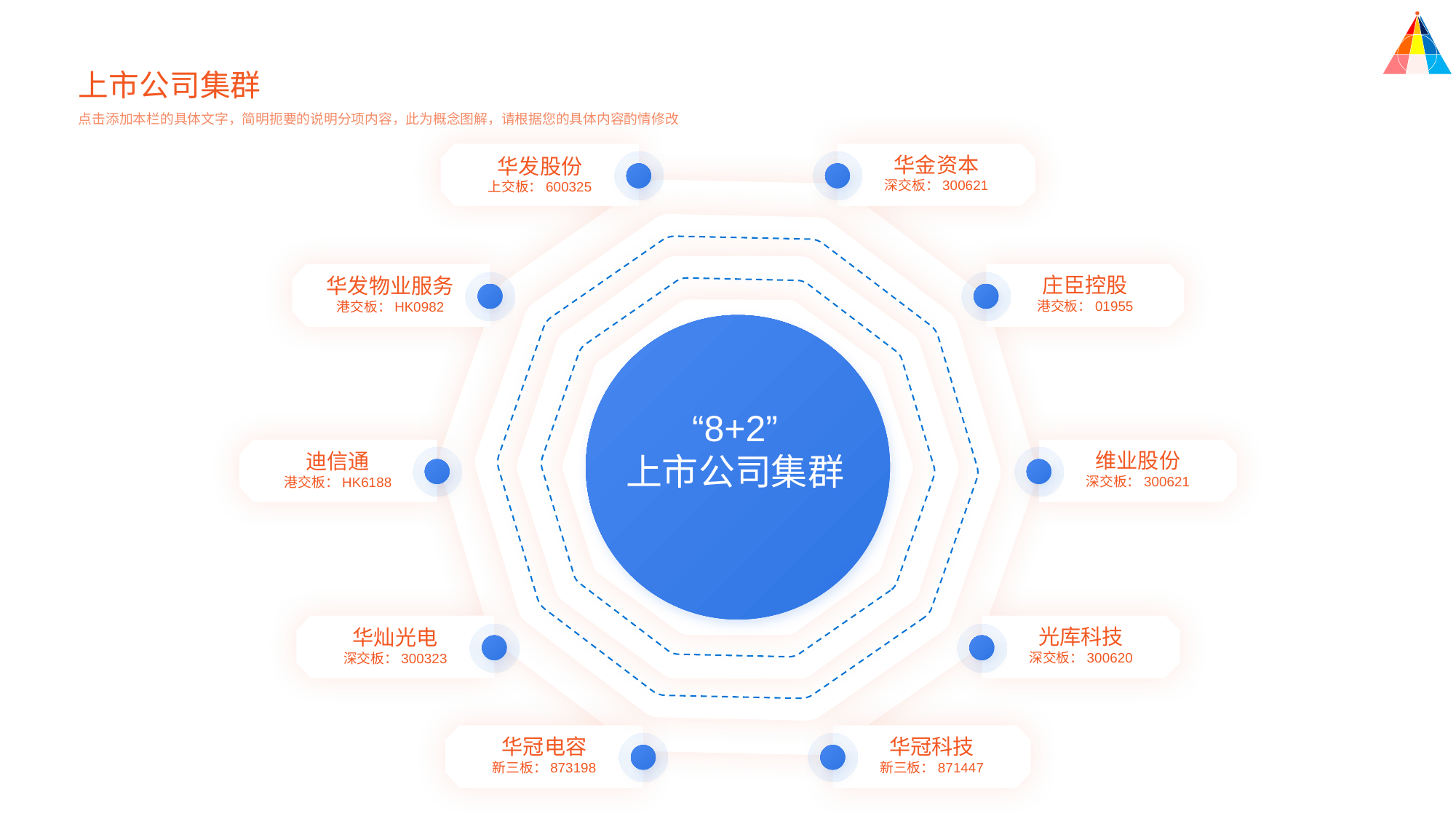

上市公司集群
点击添加本栏的具体文字，简明扼要的说明分项内容，此为概念图解，请根据您的具体内容酌情修改

华金资本
深交板：300621
华发股份
上交板：600325
庄臣控股
港交板：01955
华发物业服务
港交板：HK0982
维业股份
深交板：300621
迪信通
港交板：HK6188
光库科技
深交板：300620
华灿光电
深交板：300323
华冠电容
新三板：873198
华冠科技
新三板：871447

“8+2”
上市公司集群